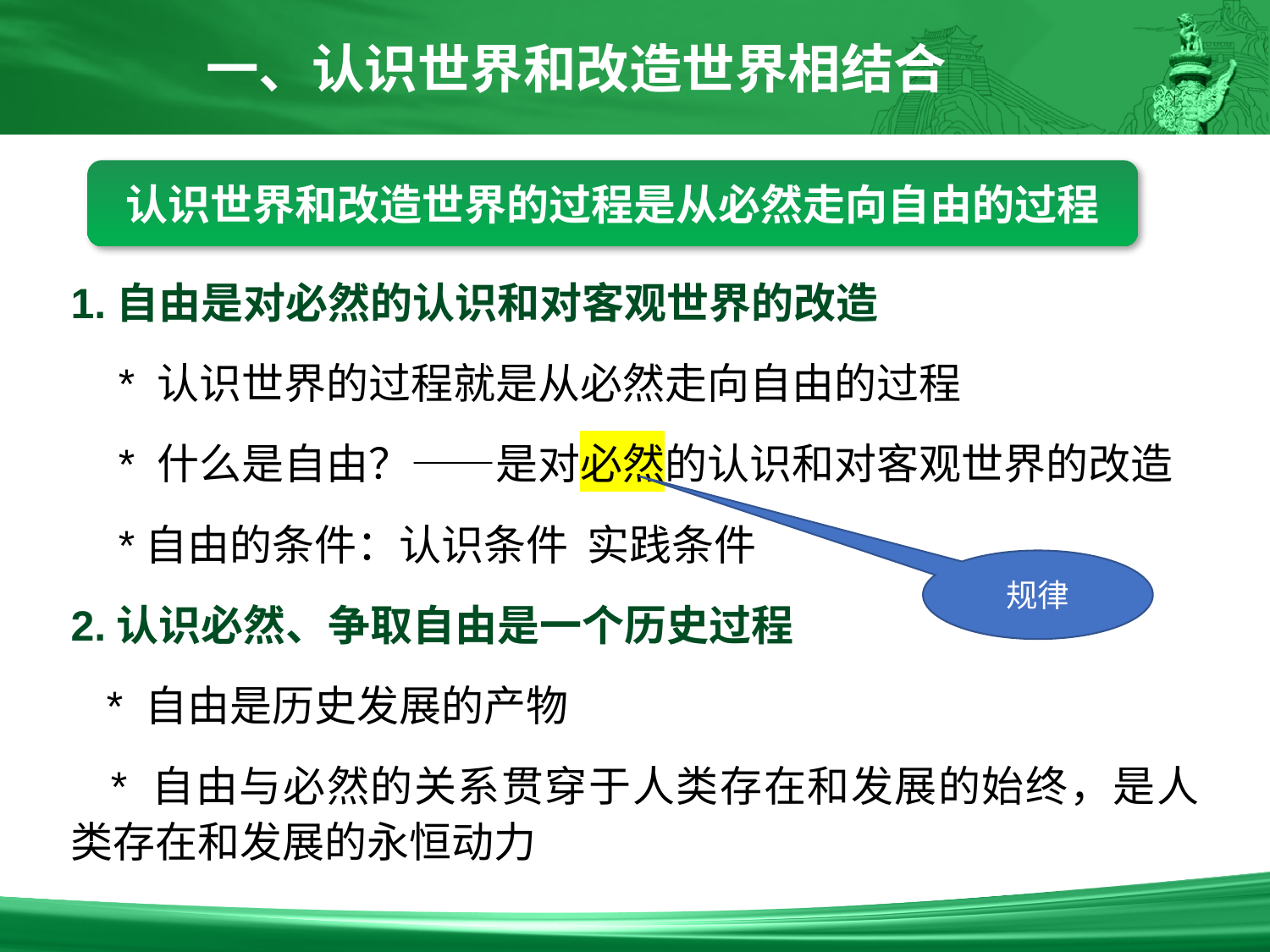

一、认识世界和改造世界相结合
认识世界和改造世界的过程是从必然走向自由的过程
1.自由是对必然的认识和对客观世界的改造
    * 认识世界的过程就是从必然走向自由的过程
    * 什么是自由？——是对必然的认识和对客观世界的改造
    *自由的条件：认识条件  实践条件
2.认识必然、争取自由是一个历史过程
   * 自由是历史发展的产物
   * 自由与必然的关系贯穿于人类存在和发展的始终，是人类存在和发展的永恒动力
规律